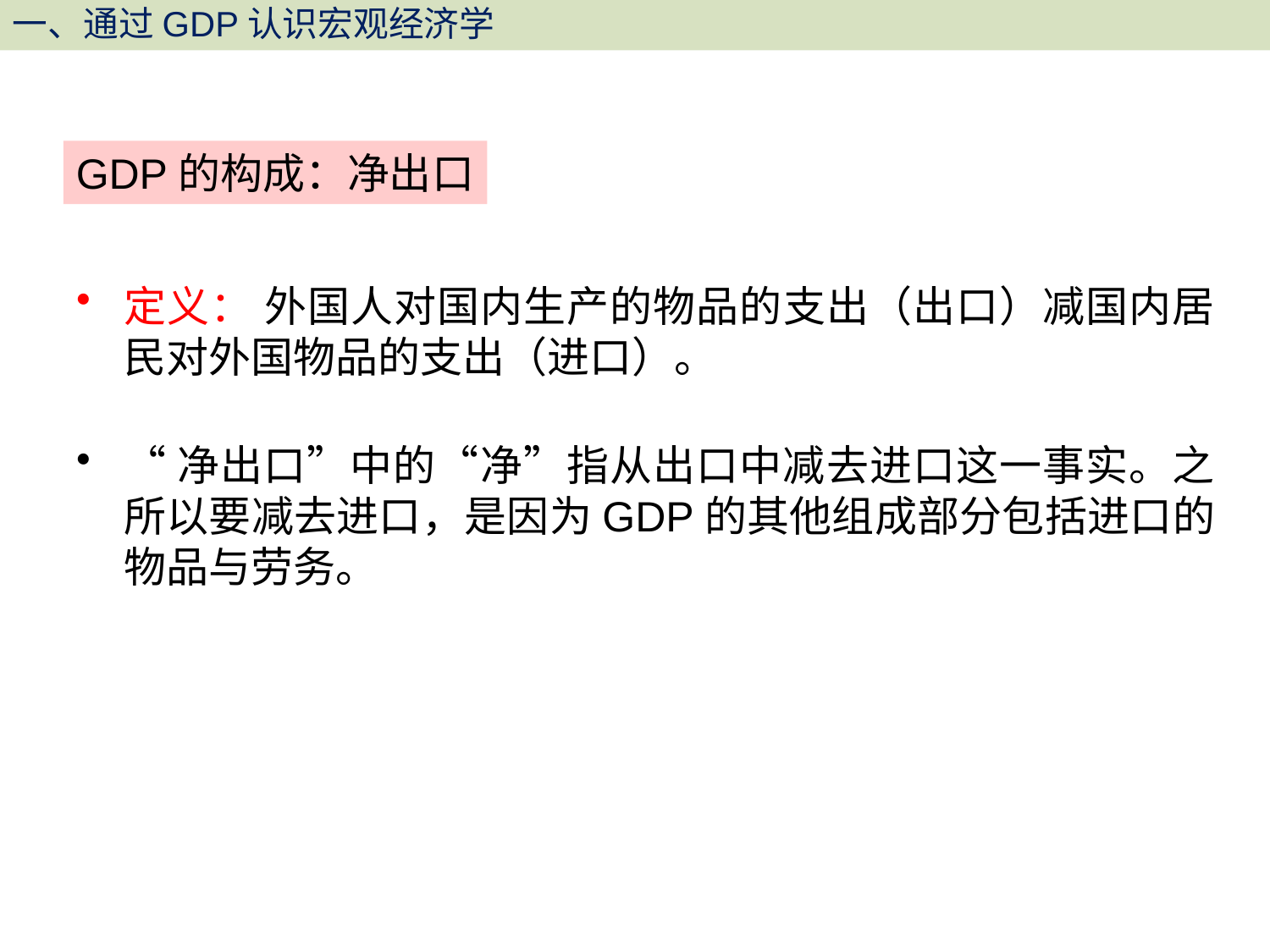

GDP的构成：净出口

定义： 外国人对国内生产的物品的支出（出口）减国内居民对外国物品的支出（进口）。

“净出口”中的“净”指从出口中减去进口这一事实。之所以要减去进口，是因为GDP的其他组成部分包括进口的物品与劳务。